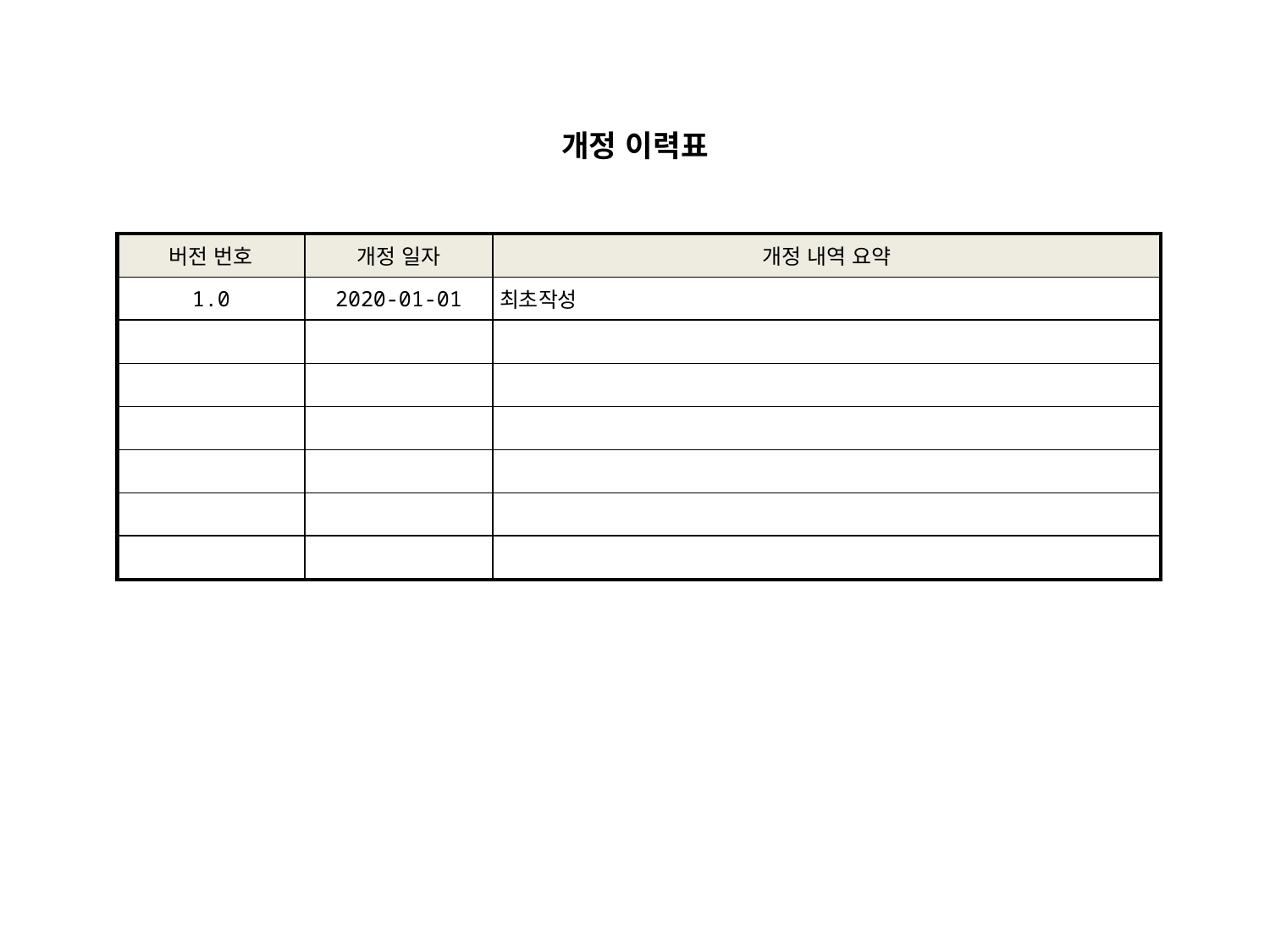

개정 이력표
| 버전 번호 | 개정 일자 | 개정 내역 요약 |
| --- | --- | --- |
| 1.0 | 2020-01-01 | 최초작성 |
|  |  |  |
|  |  |  |
|  |  |  |
|  |  |  |
|  |  |  |
|  |  |  |